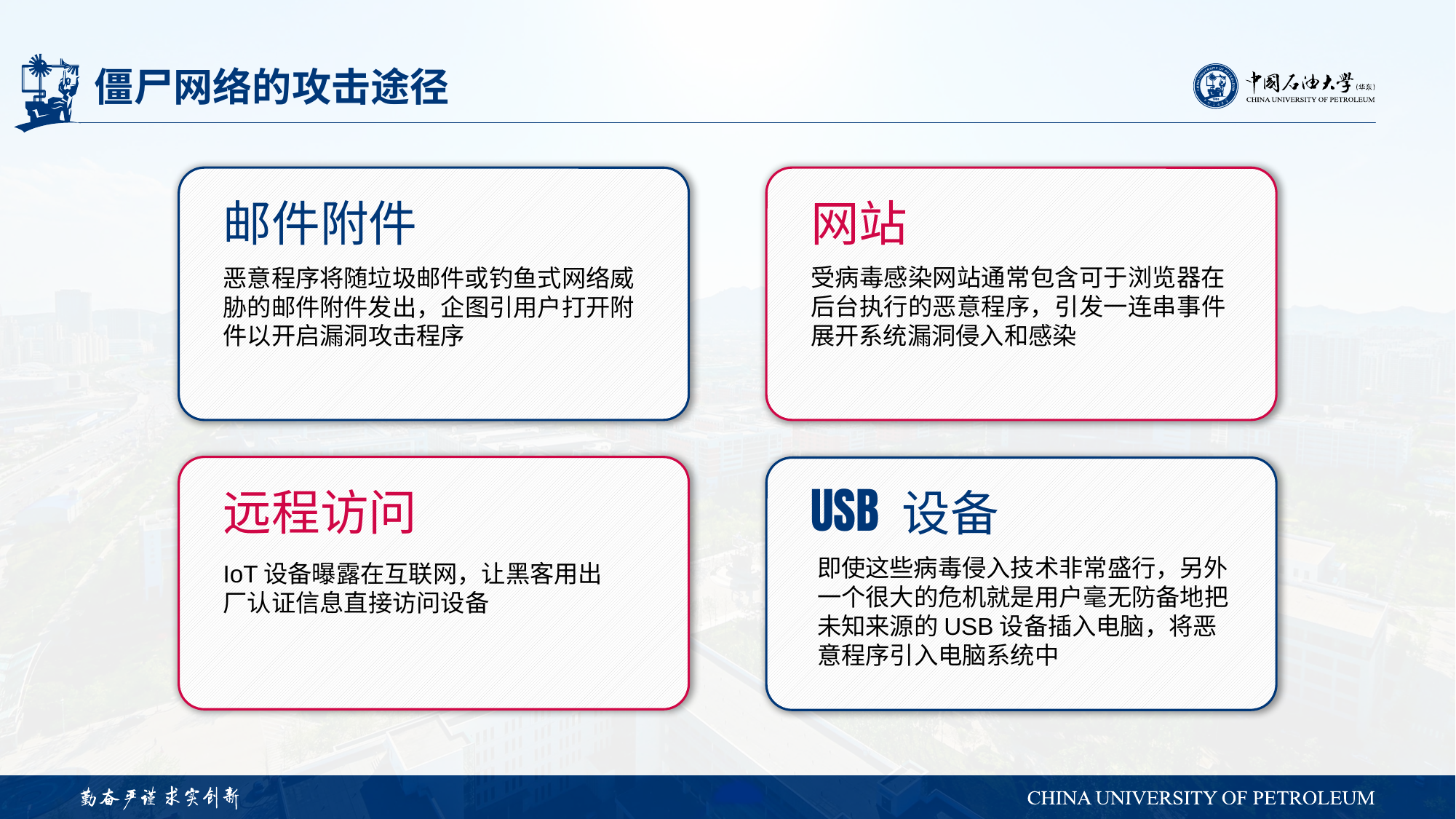

# 僵尸网络的攻击途径

邮件附件
恶意程序将随垃圾邮件或钓鱼式网络威胁的邮件附件发出，企图引用户打开附件以开启漏洞攻击程序

网站
受病毒感染网站通常包含可于浏览器在后台执行的恶意程序，引发一连串事件 展开系统漏洞侵入和感染

远程访问
IoT设备曝露在互联网，让黑客用出厂认证信息直接访问设备

USB 设备
即使这些病毒侵入技术非常盛行，另外一个很大的危机就是用户毫无防备地把未知来源的USB设备插入电脑，将恶意程序引入电脑系统中